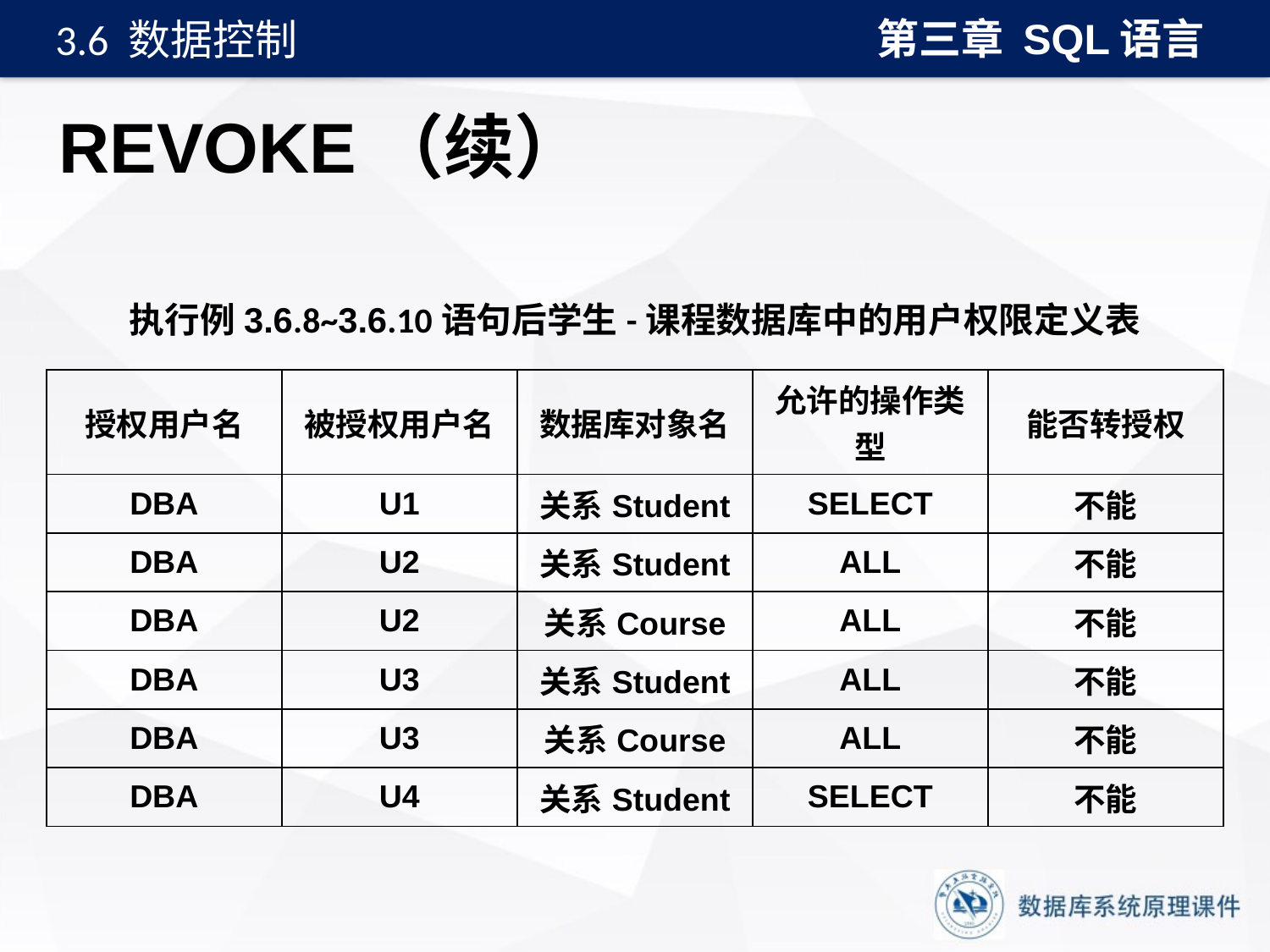

第三章 SQL语言
3.6 数据控制
# REVOKE（续）
执行例3.6.8~3.6.10语句后学生-课程数据库中的用户权限定义表
| 授权用户名 | 被授权用户名 | 数据库对象名 | 允许的操作类型 | 能否转授权 |
| --- | --- | --- | --- | --- |
| DBA | U1 | 关系Student | SELECT | 不能 |
| DBA | U2 | 关系Student | ALL | 不能 |
| DBA | U2 | 关系Course | ALL | 不能 |
| DBA | U3 | 关系Student | ALL | 不能 |
| DBA | U3 | 关系Course | ALL | 不能 |
| DBA | U4 | 关系Student | SELECT | 不能 |